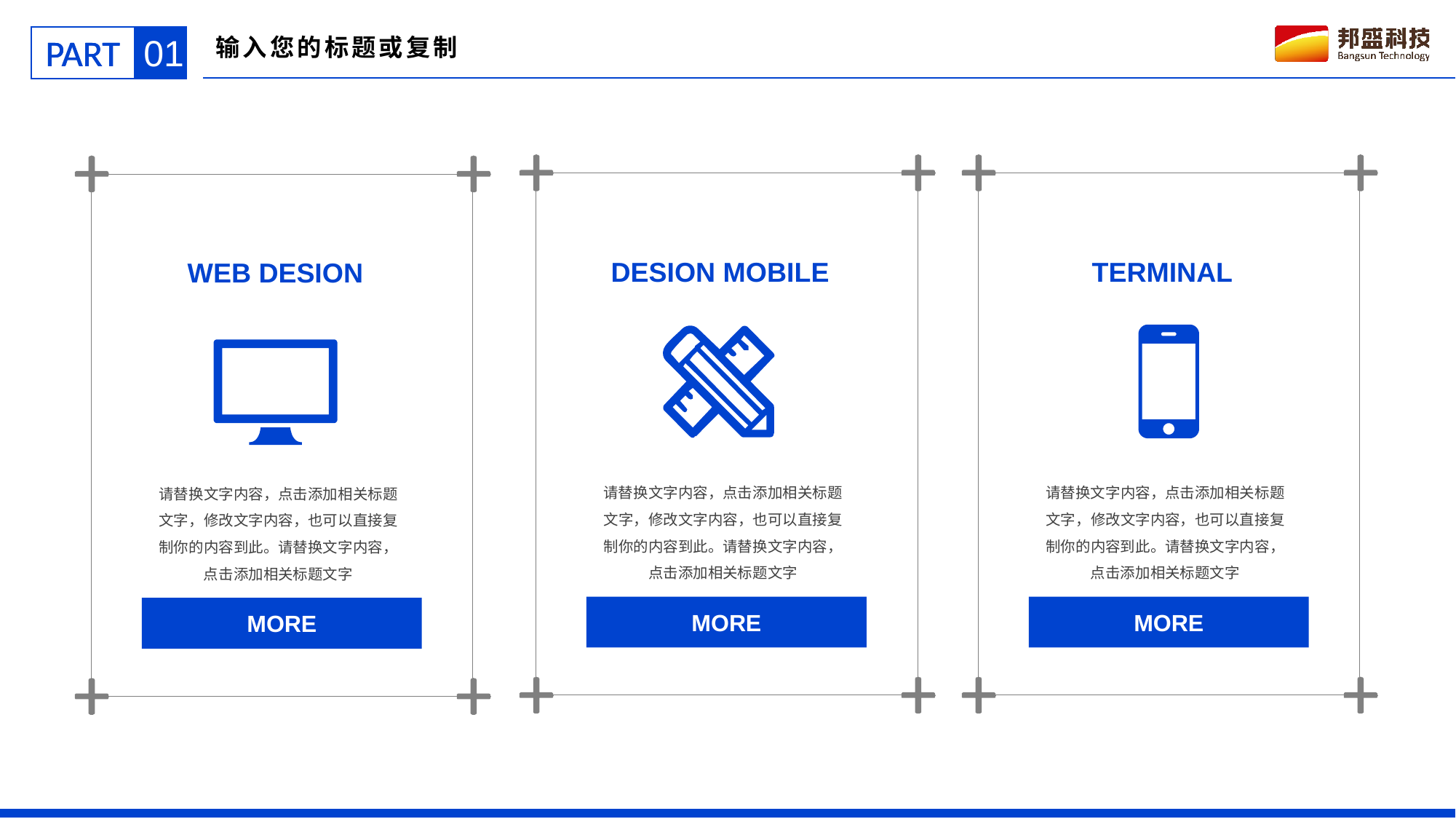

01
PART
输入您的标题或复制

DESION MOBILE
TERMINAL
WEB DESION

请替换文字内容，点击添加相关标题文字，修改文字内容，也可以直接复制你的内容到此。请替换文字内容，点击添加相关标题文字
请替换文字内容，点击添加相关标题文字，修改文字内容，也可以直接复制你的内容到此。请替换文字内容，点击添加相关标题文字
请替换文字内容，点击添加相关标题文字，修改文字内容，也可以直接复制你的内容到此。请替换文字内容，点击添加相关标题文字
MORE
MORE
MORE